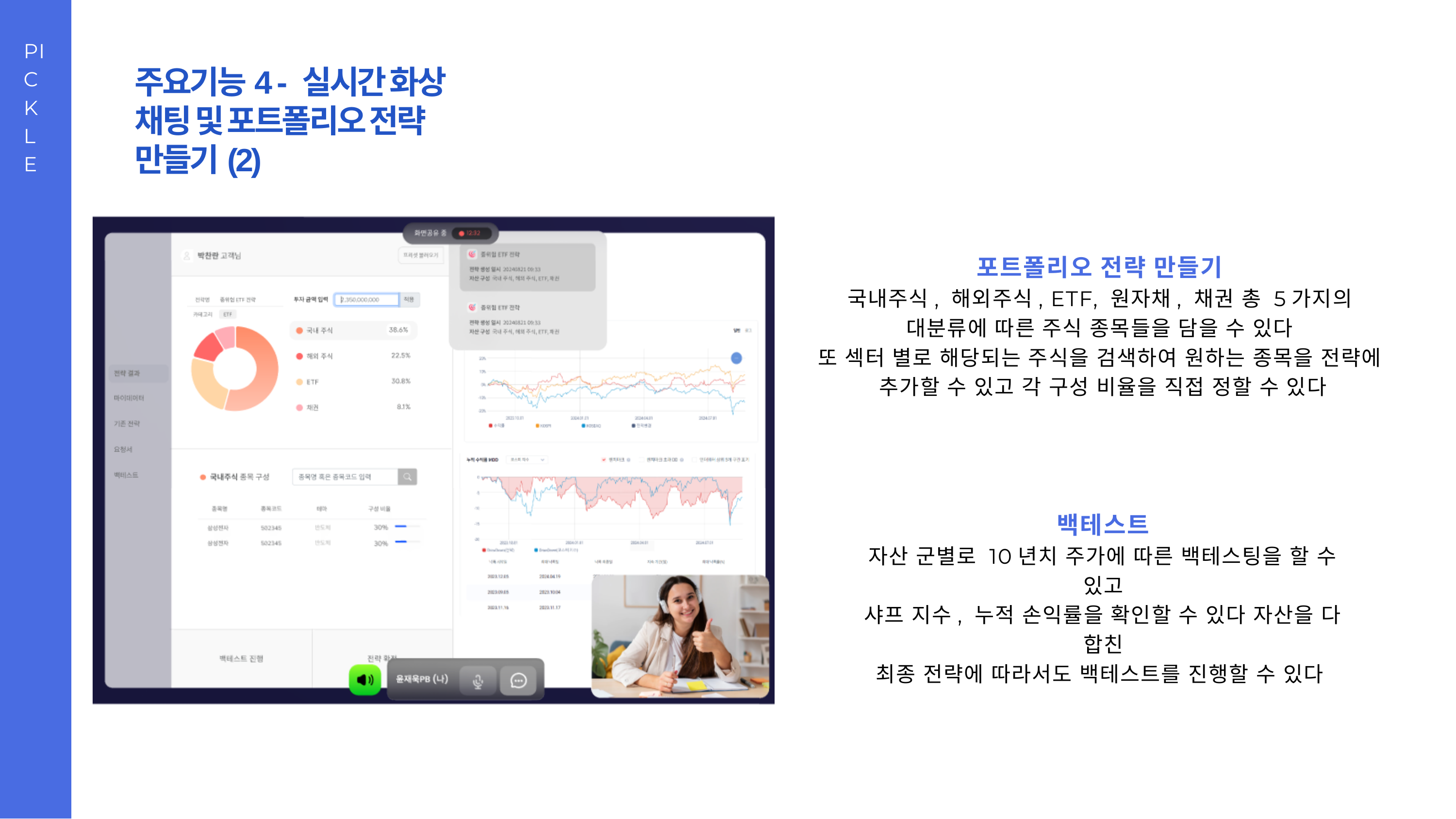

PICKLE
주요기능4 - 실시간 화상 채팅 및 포트폴리오 전략 만들기(2)

포트폴리오 전략 만들기
국내주식, 해외주식, ETF, 원자채, 채권 총 5가지의
대분류에 따른 주식 종목들을 담을 수 있다
또 섹터 별로 해당되는 주식을 검색하여 원하는 종목을 전략에
추가할 수 있고 각 구성 비율을 직접 정할 수 있다

백테스트
자산 군별로 10년치 주가에 따른 백테스팅을 할 수 있고
샤프 지수, 누적 손익률을 확인할 수 있다 자산을 다 합친
최종 전략에 따라서도 백테스트를 진행할 수 있다